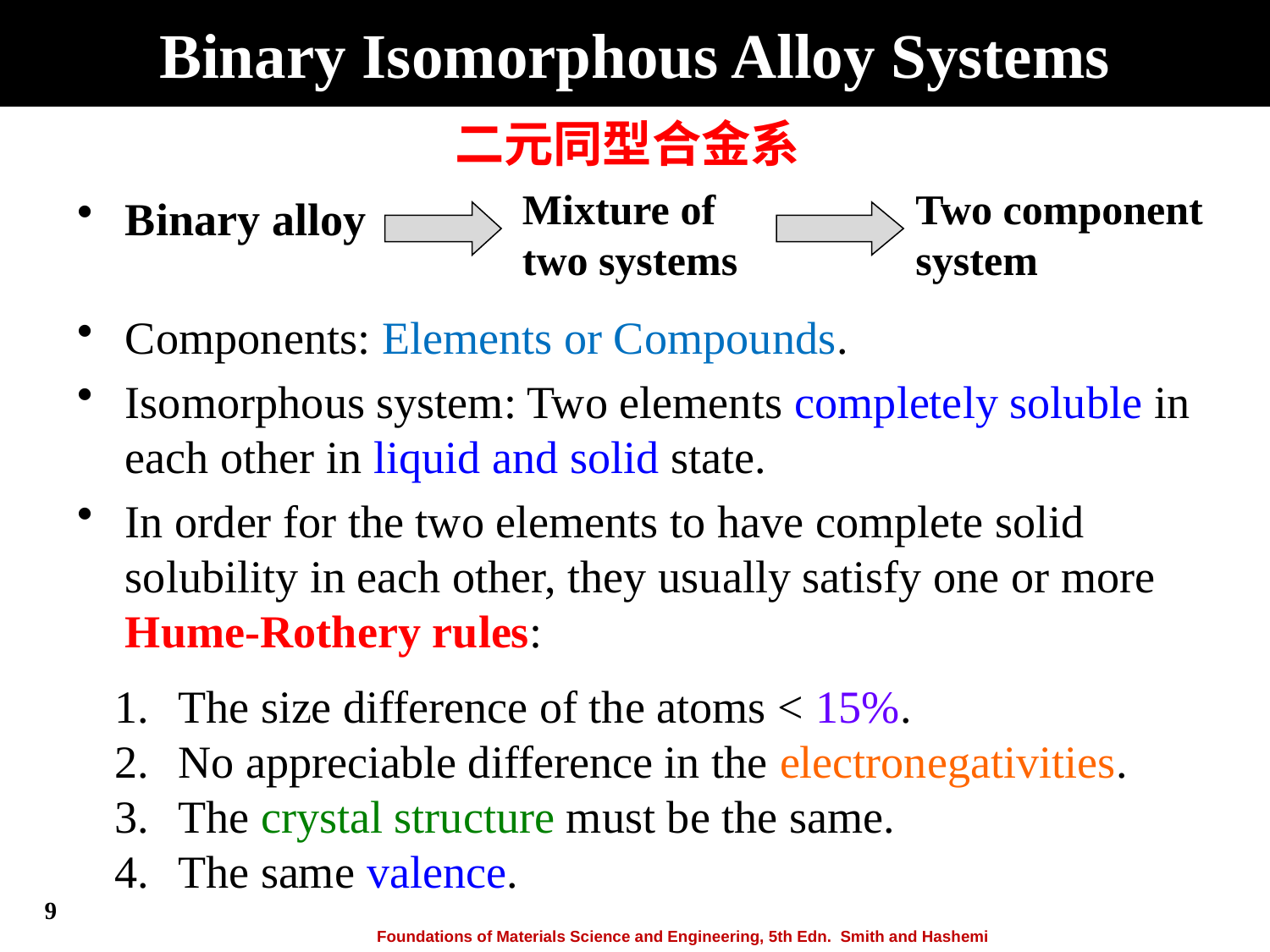

# Binary Isomorphous Alloy Systems
二元同型合金系
Mixture of
two systems
Two component
system
Binary alloy
Components: Elements or Compounds.
Isomorphous system: Two elements completely soluble in each other in liquid and solid state.
In order for the two elements to have complete solid solubility in each other, they usually satisfy one or more
Hume-Rothery rules:

The size difference of the atoms < 15%.
No appreciable difference in the electronegativities.
The crystal structure must be the same.
The same valence.
9